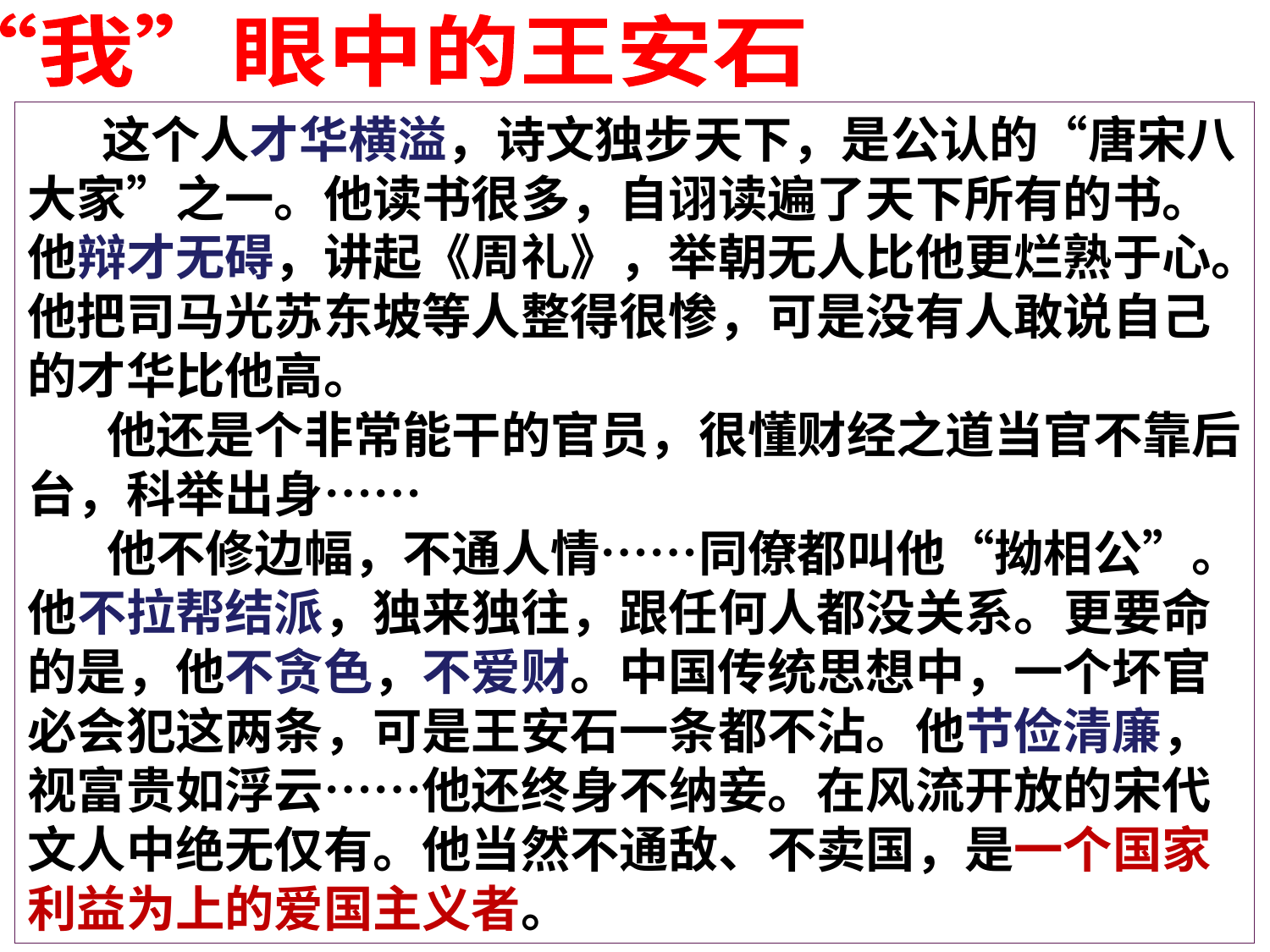

“我”眼中的王安石
      这个人才华横溢，诗文独步天下，是公认的“唐宋八大家”之一。他读书很多，自诩读遍了天下所有的书。他辩才无碍，讲起《周礼》，举朝无人比他更烂熟于心。他把司马光苏东坡等人整得很惨，可是没有人敢说自己的才华比他高。
      他还是个非常能干的官员，很懂财经之道当官不靠后台，科举出身……
      他不修边幅，不通人情……同僚都叫他“拗相公”。他不拉帮结派，独来独往，跟任何人都没关系。更要命的是，他不贪色，不爱财。中国传统思想中，一个坏官必会犯这两条，可是王安石一条都不沾。他节俭清廉，视富贵如浮云……他还终身不纳妾。在风流开放的宋代文人中绝无仅有。他当然不通敌、不卖国，是一个国家利益为上的爱国主义者。